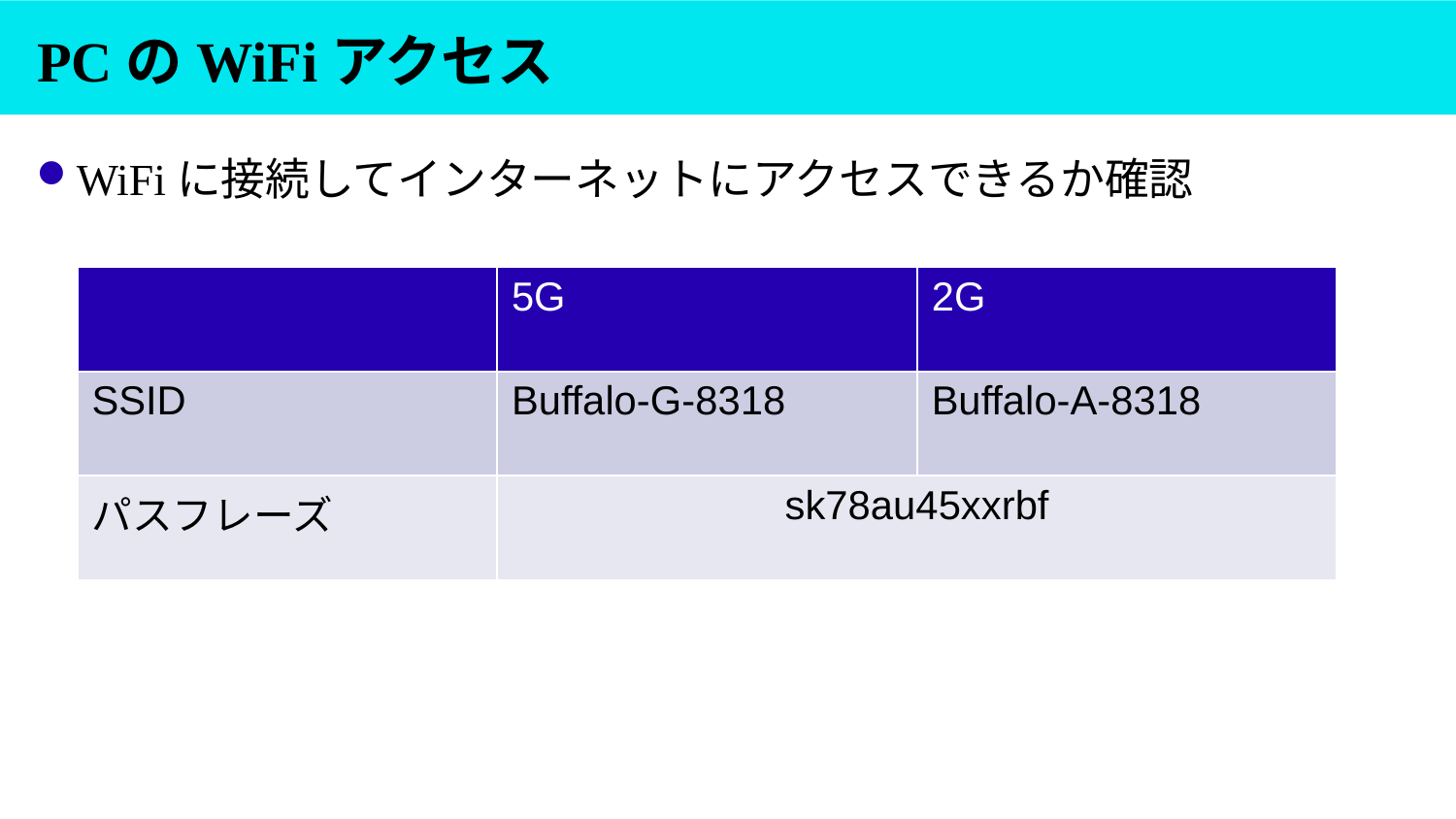

# PCのWiFiアクセス
WiFiに接続してインターネットにアクセスできるか確認
|  | 5G | 2G |
| --- | --- | --- |
| SSID | Buffalo-G-8318 | Buffalo-A-8318 |
| パスフレーズ | sk78au45xxrbf |  |